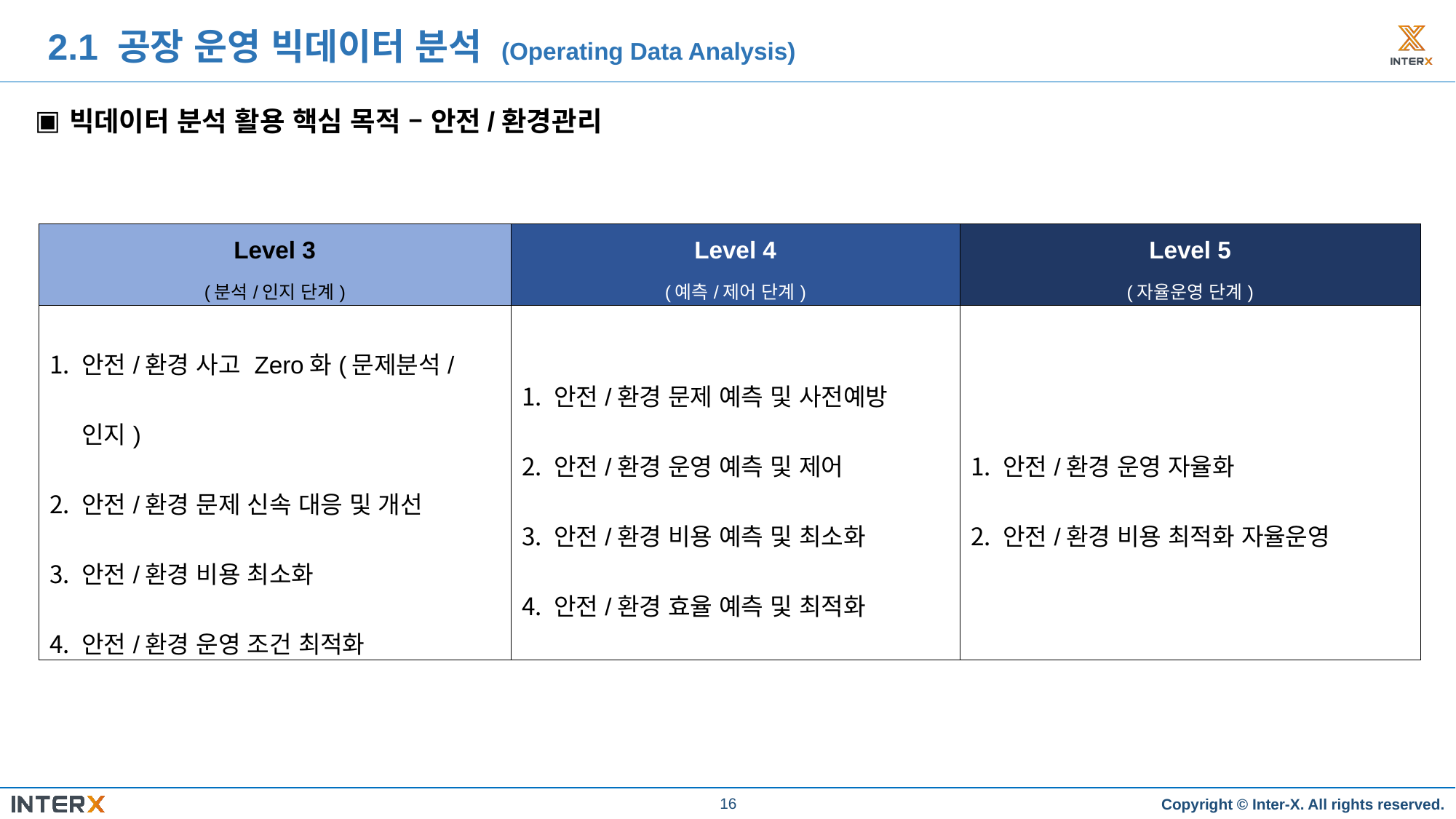

2.1 공장 운영 빅데이터 분석 (Operating Data Analysis)
빅데이터 분석 활용 핵심 목적 – 안전/환경관리
| Level 3 (분석/인지 단계) | Level 4 (예측/제어 단계) | Level 5 (자율운영 단계) |
| --- | --- | --- |
| 안전/환경 사고 Zero화(문제분석/인지) 안전/환경 문제 신속 대응 및 개선 안전/환경 비용 최소화 안전/환경 운영 조건 최적화 | 안전/환경 문제 예측 및 사전예방 안전/환경 운영 예측 및 제어 안전/환경 비용 예측 및 최소화 안전/환경 효율 예측 및 최적화 | 안전/환경 운영 자율화 안전/환경 비용 최적화 자율운영 |